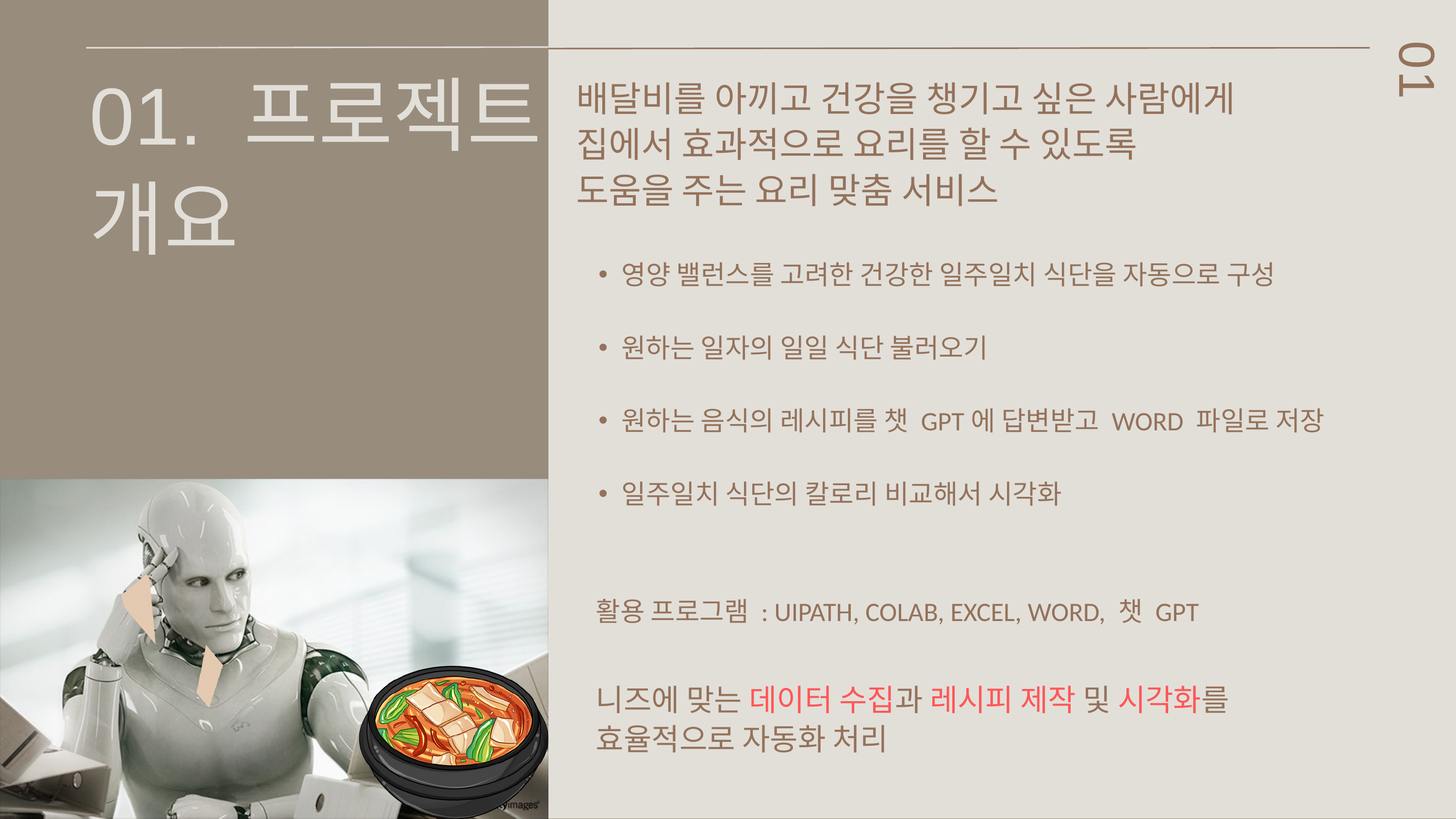

01. 프로젝트 개요
01
배달비를 아끼고 건강을 챙기고 싶은 사람에게
집에서 효과적으로 요리를 할 수 있도록
도움을 주는 요리 맞춤 서비스

영양 밸런스를 고려한 건강한 일주일치 식단을 자동으로 구성
원하는 일자의 일일 식단 불러오기
원하는 음식의 레시피를 챗 GPT에 답변받고 WORD 파일로 저장
일주일치 식단의 칼로리 비교해서 시각화

활용 프로그램 : UIPATH, COLAB, EXCEL, WORD, 챗 GPT

니즈에 맞는 데이터 수집과 레시피 제작 및 시각화를
효율적으로 자동화 처리